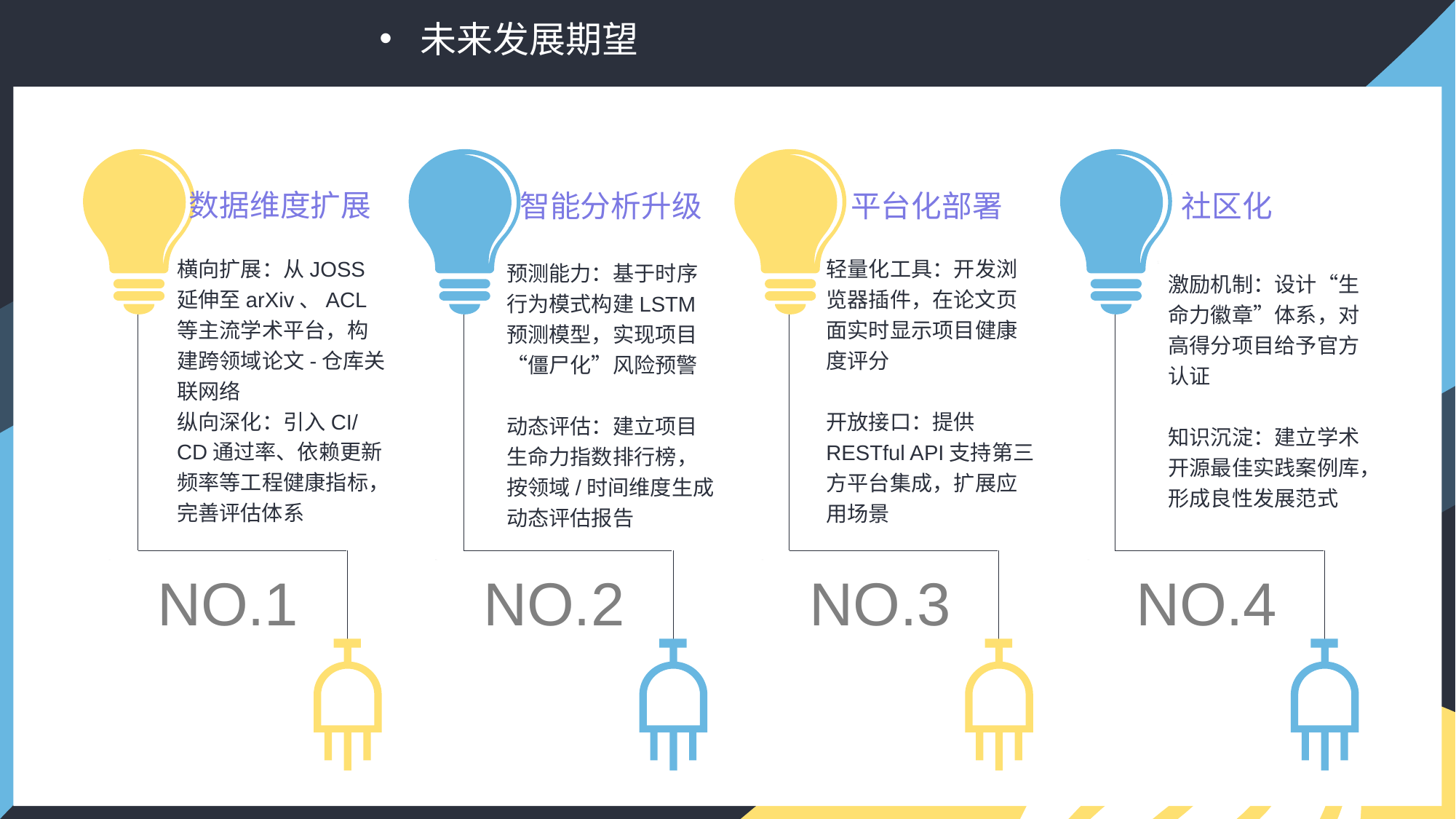

未来发展期望

数据维度扩展
智能分析升级
平台化部署
社区化
横向扩展：从JOSS延伸至arXiv、ACL等主流学术平台，构建跨领域论文-仓库关联网络
纵向深化：引入CI/CD通过率、依赖更新频率等工程健康指标，完善评估体系
轻量化工具：开发浏览器插件，在论文页面实时显示项目健康度评分

开放接口：提供RESTful API支持第三方平台集成，扩展应用场景
预测能力：基于时序行为模式构建LSTM预测模型，实现项目“僵尸化”风险预警

动态评估：建立项目生命力指数排行榜，按领域/时间维度生成动态评估报告
激励机制：设计“生命力徽章”体系，对高得分项目给予官方认证

知识沉淀：建立学术开源最佳实践案例库，形成良性发展范式
NO.1
NO.2
NO.3
NO.4